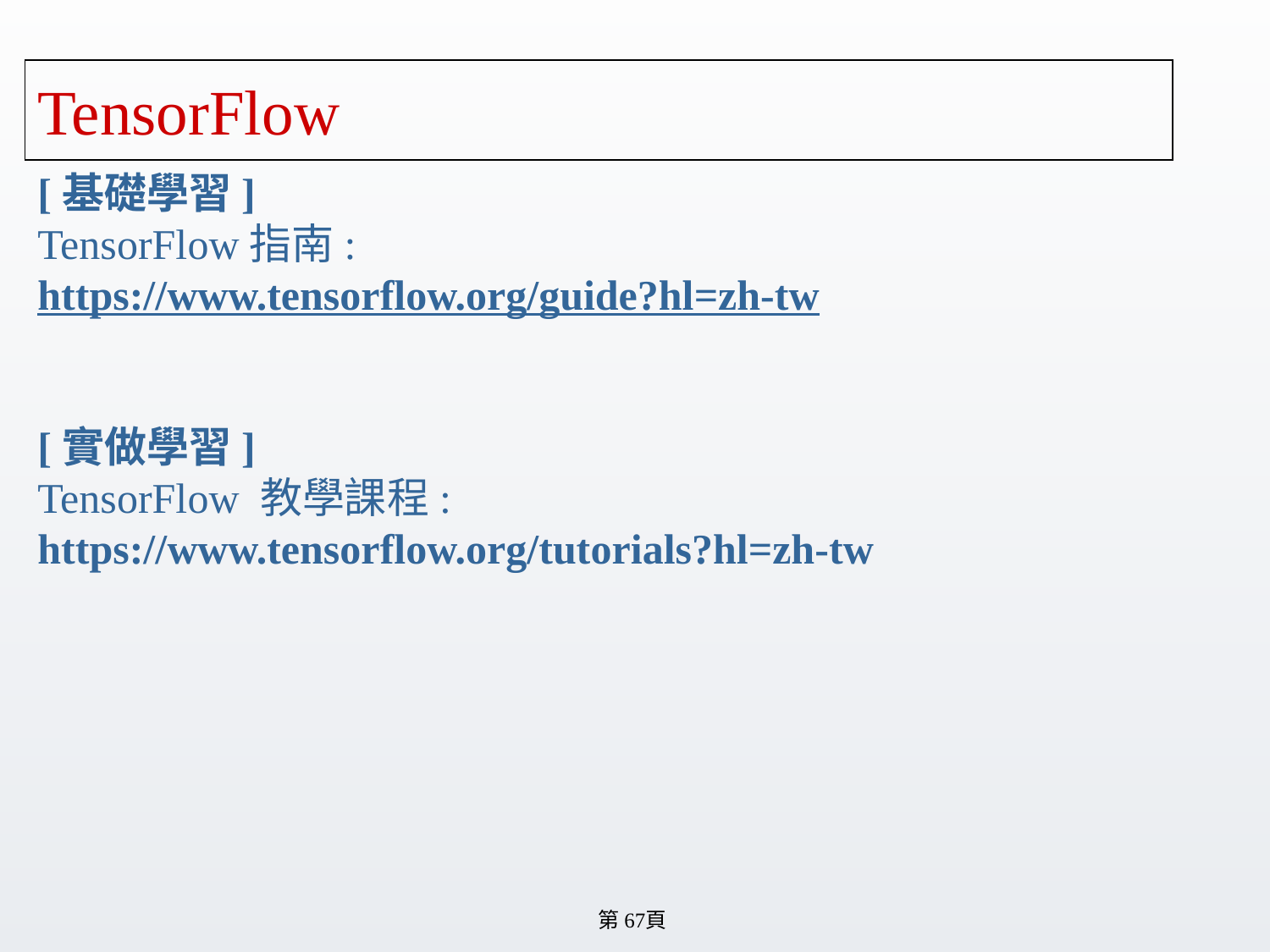

# TensorFlow
[基礎學習]
TensorFlow指南:
https://www.tensorflow.org/guide?hl=zh-tw

[實做學習]
TensorFlow 教學課程:
https://www.tensorflow.org/tutorials?hl=zh-tw